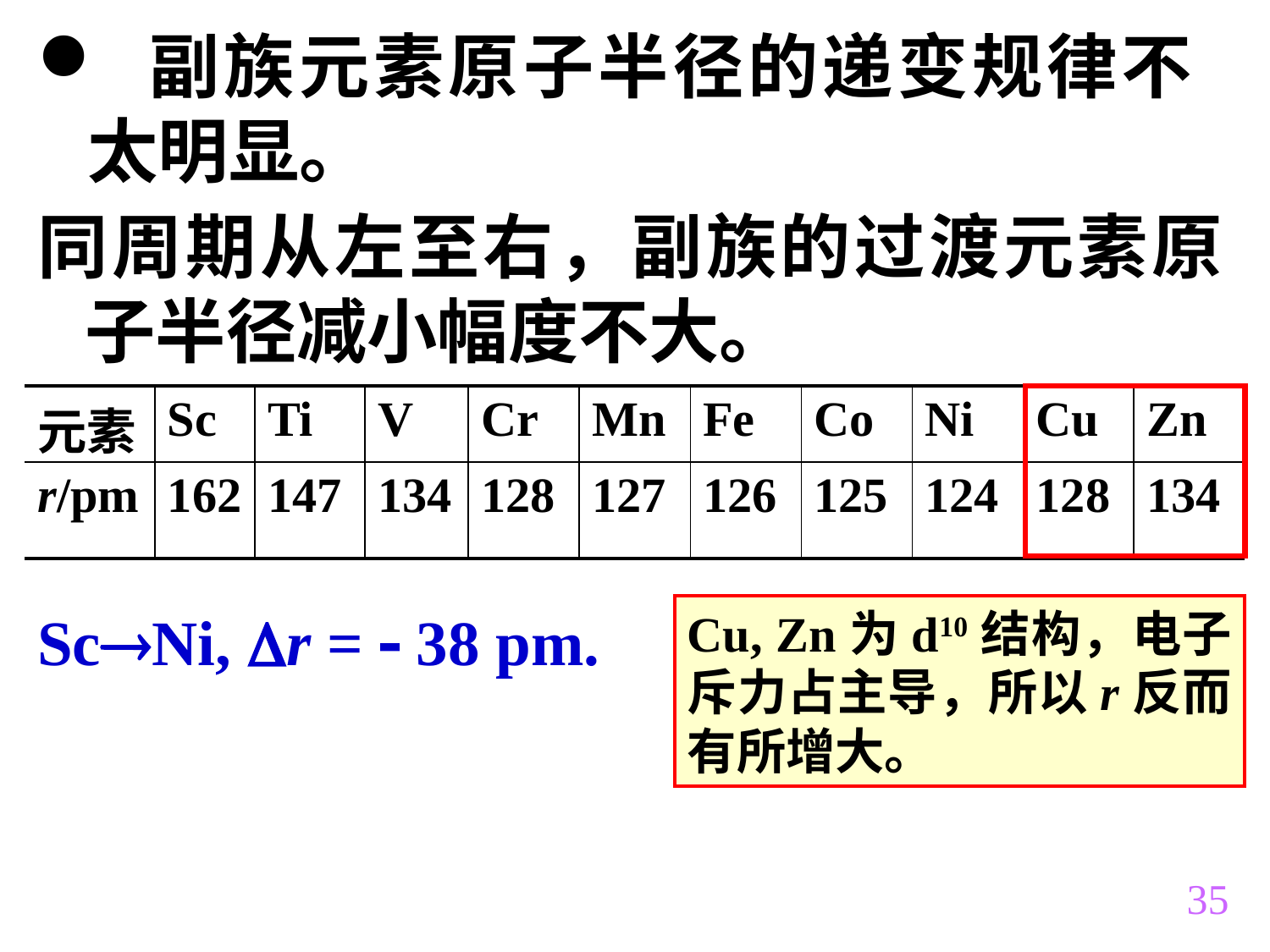

副族元素原子半径的递变规律不太明显。
同周期从左至右，副族的过渡元素原子半径减小幅度不大。
| 元素 | Sc | Ti | V | Cr | Mn | Fe | Co | Ni | Cu | Zn |
| --- | --- | --- | --- | --- | --- | --- | --- | --- | --- | --- |
| r/pm | 162 | 147 | 134 | 128 | 127 | 126 | 125 | 124 | 128 | 134 |

Sc→Ni, Δr = − 38 pm.
Cu, Zn为d10结构，电子斥力占主导，所以r反而有所增大。